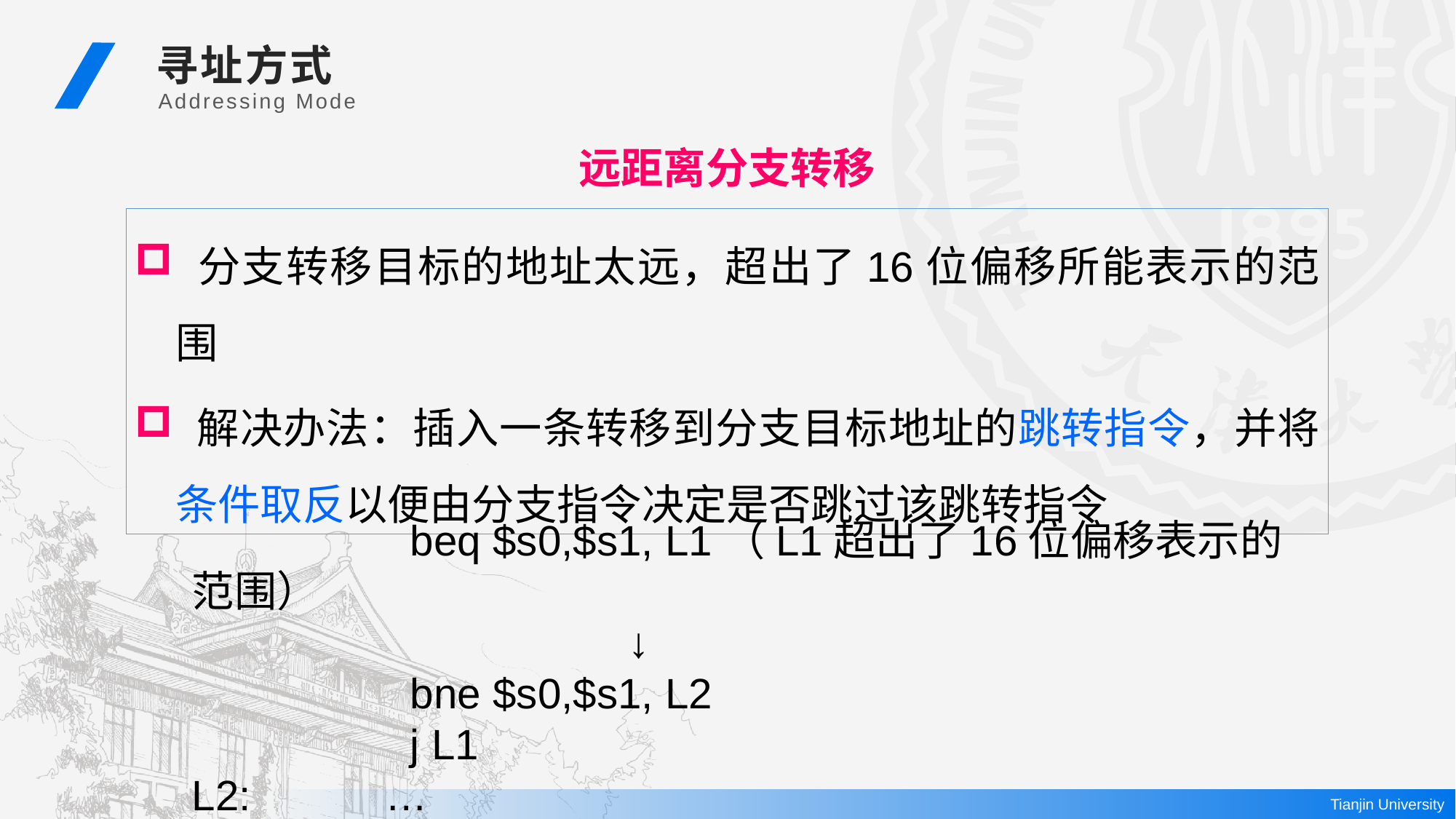

寻址方式
   Addressing Mode
远距离分支转移
 分支转移目标的地址太远，超出了16位偏移所能表示的范围
 解决办法：插入一条转移到分支目标地址的跳转指令，并将条件取反以便由分支指令决定是否跳过该跳转指令
		beq $s0,$s1, L1（L1超出了16位偏移表示的范围）
				↓
		bne $s0,$s1, L2
		j L1
L2:	…